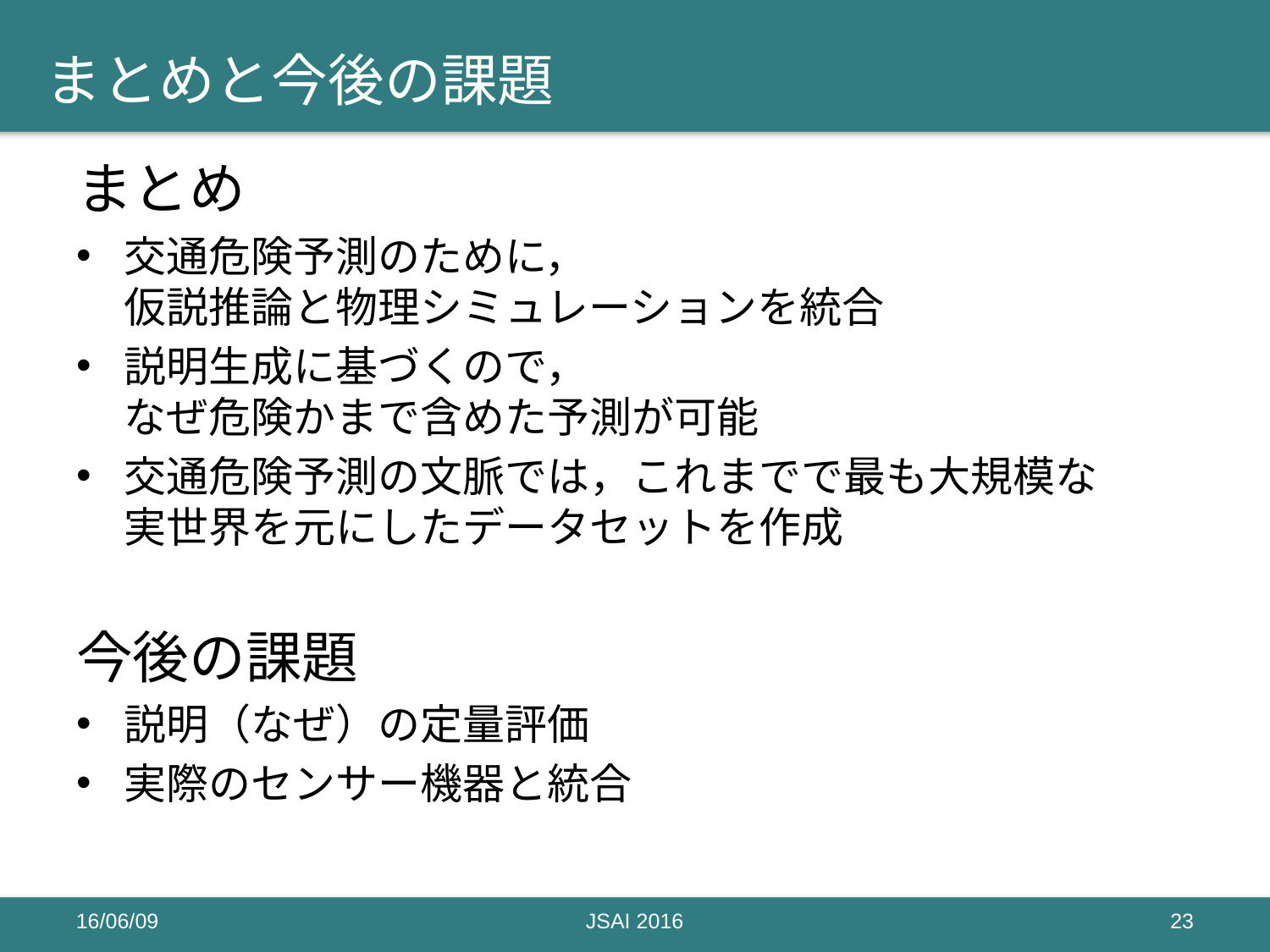

# まとめと今後の課題
まとめ
交通危険予測のために，
仮説推論と物理シミュレーションを統合
説明生成に基づくので，
なぜ危険かまで含めた予測が可能
交通危険予測の文脈では，これまでで最も大規模な
実世界を元にしたデータセットを作成

今後の課題
説明（なぜ）の定量評価
実際のセンサー機器と統合
16/06/09
JSAI 2016
23